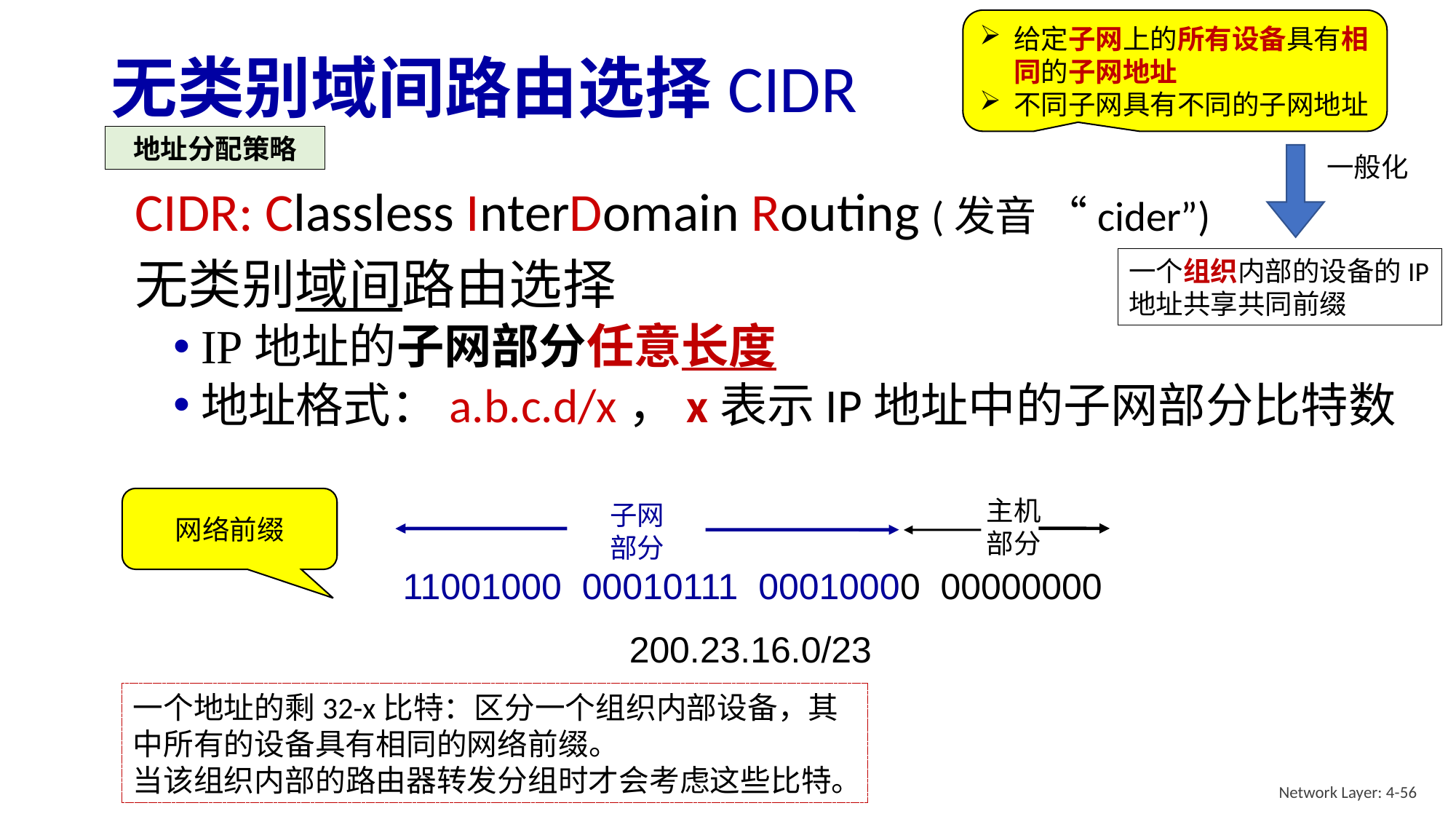

给定子网上的所有设备具有相同的子网地址
不同子网具有不同的子网地址
# 无类别域间路由选择CIDR
地址分配策略
一般化

CIDR: Classless InterDomain Routing (发音 “cider”)
无类别域间路由选择
IP地址的子网部分任意长度
地址格式：a.b.c.d/x，x表示IP地址中的子网部分比特数

一个组织内部的设备的IP地址共享共同前缀
网络前缀
主机
部分
子网
部分

11001000  00010111  00010000  00000000
200.23.16.0/23
一个地址的剩32-x比特：区分一个组织内部设备，其中所有的设备具有相同的网络前缀。
当该组织内部的路由器转发分组时才会考虑这些比特。
Network Layer: 4-56